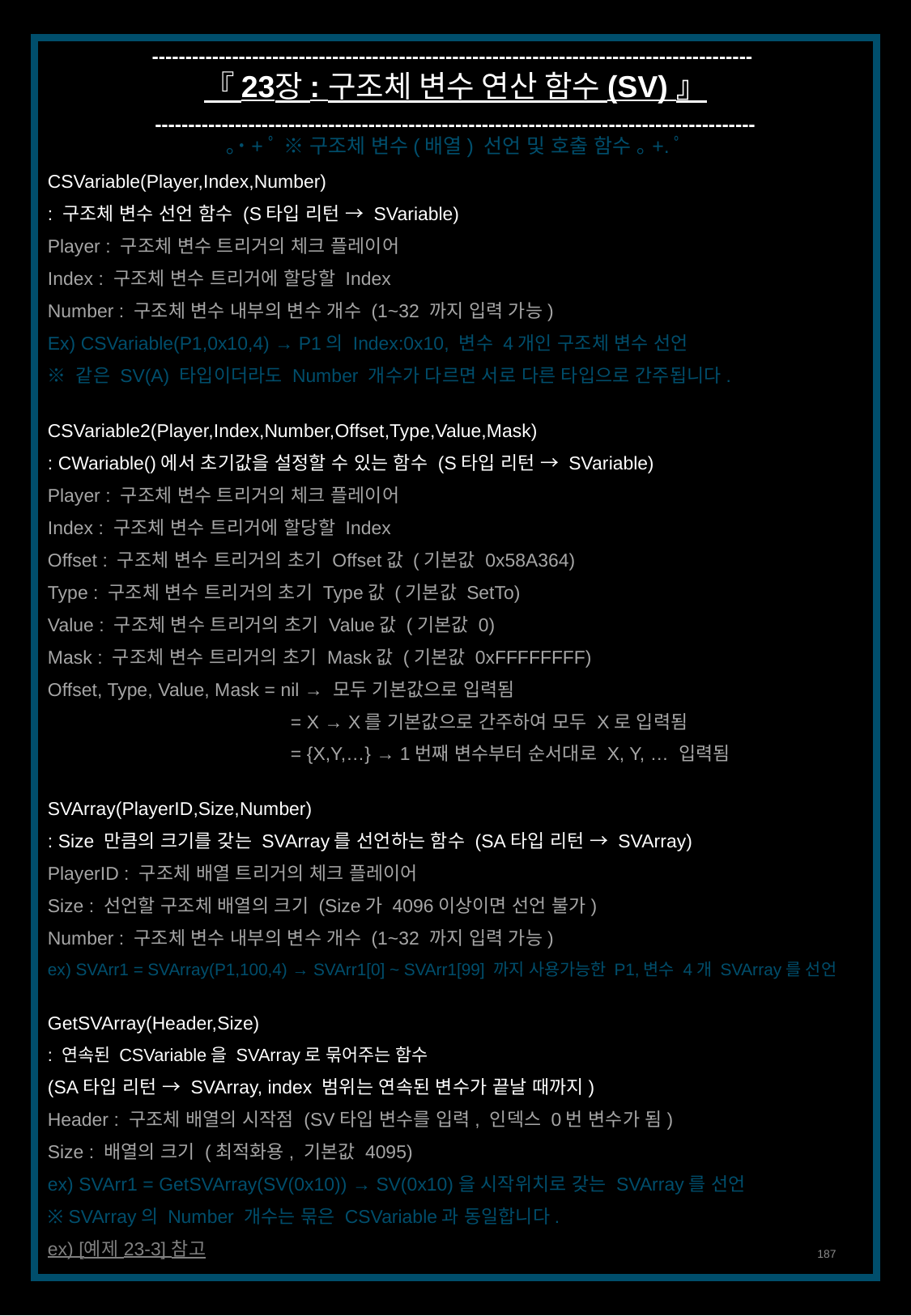

------------------------------------------------------------------------------------------
『 23장 : 구조체 변수 연산 함수 (SV) 』
------------------------------------------------------------------------------------------

｡˙+ﾟ ※ 구조체 변수(배열) 선언 및 호출 함수 ｡+.ﾟ
CSVariable(Player,Index,Number)
: 구조체 변수 선언 함수 (S타입 리턴 → SVariable)
Player : 구조체 변수 트리거의 체크 플레이어
Index : 구조체 변수 트리거에 할당할 Index
Number : 구조체 변수 내부의 변수 개수 (1~32 까지 입력 가능)
Ex) CSVariable(P1,0x10,4) → P1의 Index:0x10, 변수 4개인 구조체 변수 선언
※ 같은 SV(A) 타입이더라도 Number 개수가 다르면 서로 다른 타입으로 간주됩니다.

CSVariable2(Player,Index,Number,Offset,Type,Value,Mask)
: CWariable()에서 초기값을 설정할 수 있는 함수 (S타입 리턴 → SVariable)
Player : 구조체 변수 트리거의 체크 플레이어
Index : 구조체 변수 트리거에 할당할 Index
Offset : 구조체 변수 트리거의 초기 Offset값 (기본값 0x58A364)
Type : 구조체 변수 트리거의 초기 Type값 (기본값 SetTo)
Value : 구조체 변수 트리거의 초기 Value값 (기본값 0)
Mask : 구조체 변수 트리거의 초기 Mask값 (기본값 0xFFFFFFFF)
Offset, Type, Value, Mask = nil → 모두 기본값으로 입력됨
		= X → X를 기본값으로 간주하여 모두 X로 입력됨
		= {X,Y,…} → 1번째 변수부터 순서대로 X, Y, … 입력됨

SVArray(PlayerID,Size,Number)
: Size 만큼의 크기를 갖는 SVArray를 선언하는 함수 (SA타입 리턴 → SVArray)
PlayerID : 구조체 배열 트리거의 체크 플레이어
Size : 선언할 구조체 배열의 크기 (Size가 4096이상이면 선언 불가)
Number : 구조체 변수 내부의 변수 개수 (1~32 까지 입력 가능)
ex) SVArr1 = SVArray(P1,100,4) → SVArr1[0] ~ SVArr1[99] 까지 사용가능한 P1,변수 4개 SVArray를 선언

GetSVArray(Header,Size)
: 연속된 CSVariable을 SVArray로 묶어주는 함수
(SA타입 리턴 → SVArray, index 범위는 연속된 변수가 끝날 때까지)
Header : 구조체 배열의 시작점 (SV타입 변수를 입력, 인덱스 0번 변수가 됨)
Size : 배열의 크기 (최적화용, 기본값 4095)
ex) SVArr1 = GetSVArray(SV(0x10)) → SV(0x10)을 시작위치로 갖는 SVArray를 선언
※ SVArray의 Number 개수는 묶은 CSVariable과 동일합니다.
ex) [예제 23-3] 참고
187